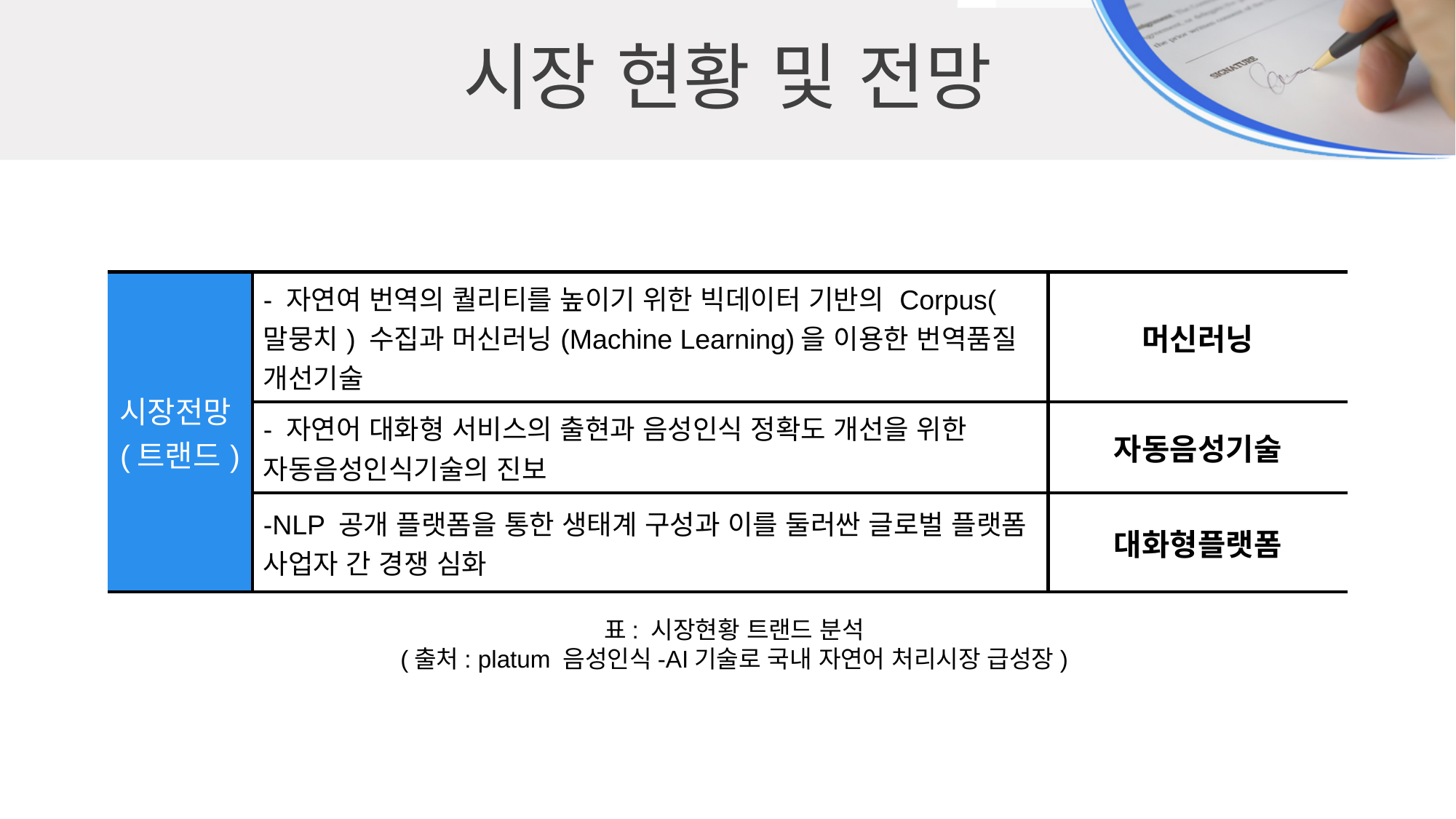

시장 현황 및 전망
| 시장전망(트랜드) | - 자연여 번역의 퀄리티를 높이기 위한 빅데이터 기반의 Corpus(말뭉치) 수집과 머신러닝(Machine Learning)을 이용한 번역품질 개선기술 | 머신러닝 |
| --- | --- | --- |
|  | - 자연어 대화형 서비스의 출현과 음성인식 정확도 개선을 위한 자동음성인식기술의 진보 | 자동음성기술 |
|  | -NLP 공개 플랫폼을 통한 생태계 구성과 이를 둘러싼 글로벌 플랫폼 사업자 간 경쟁 심화 | 대화형플랫폼 |
표: 시장현황 트랜드 분석
(출처: platum 음성인식-AI기술로 국내 자연어 처리시장 급성장)